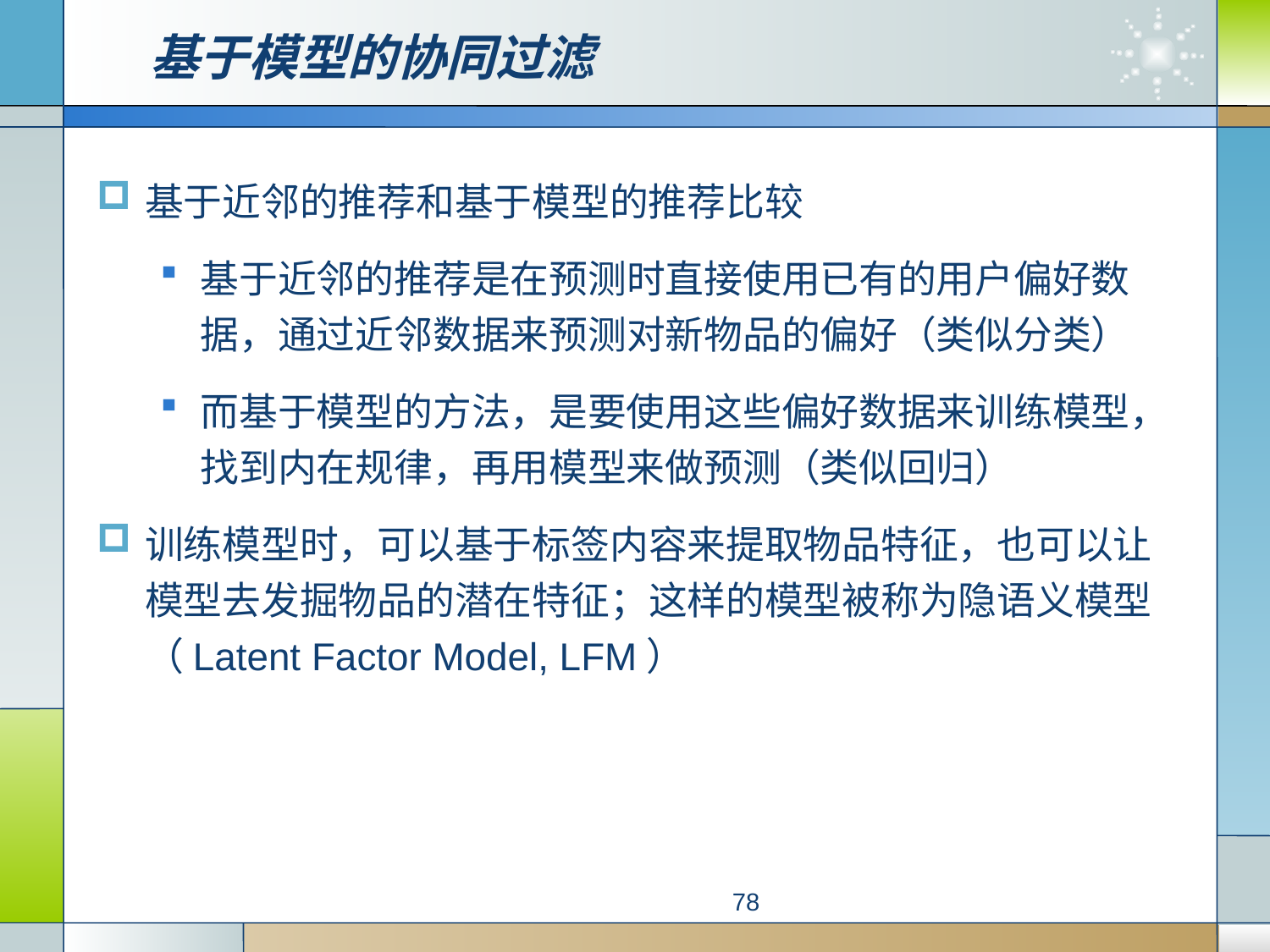

# 基于模型的协同过滤
基于近邻的推荐和基于模型的推荐比较
基于近邻的推荐是在预测时直接使用已有的用户偏好数据，通过近邻数据来预测对新物品的偏好（类似分类）
而基于模型的方法，是要使用这些偏好数据来训练模型，找到内在规律，再用模型来做预测（类似回归）
训练模型时，可以基于标签内容来提取物品特征，也可以让模型去发掘物品的潜在特征；这样的模型被称为隐语义模型（Latent Factor Model, LFM）
78